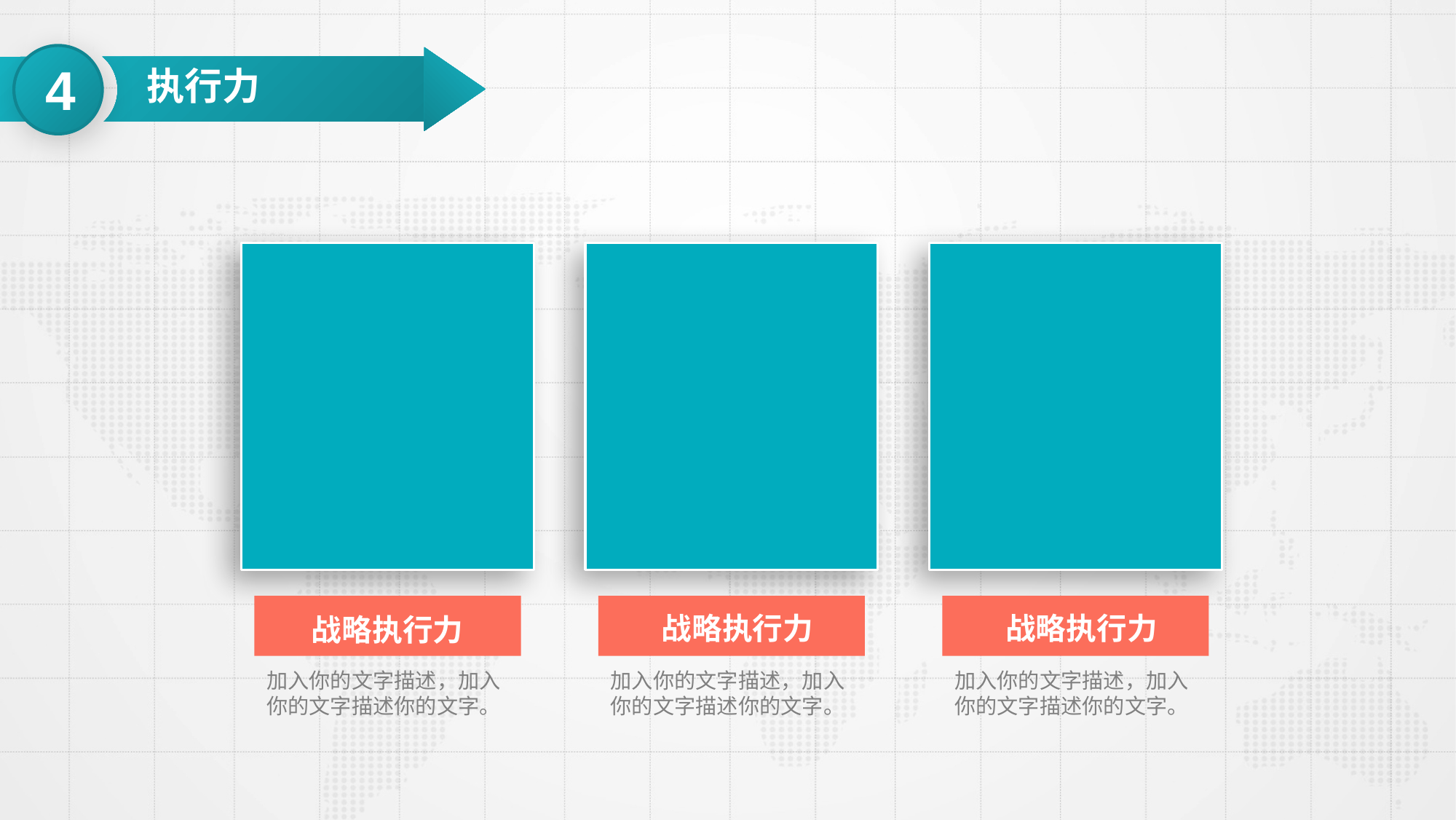

4
执行力

战略执行力
战略执行力
战略执行力
加入你的文字描述，加入你的文字描述你的文字。
加入你的文字描述，加入你的文字描述你的文字。
加入你的文字描述，加入你的文字描述你的文字。